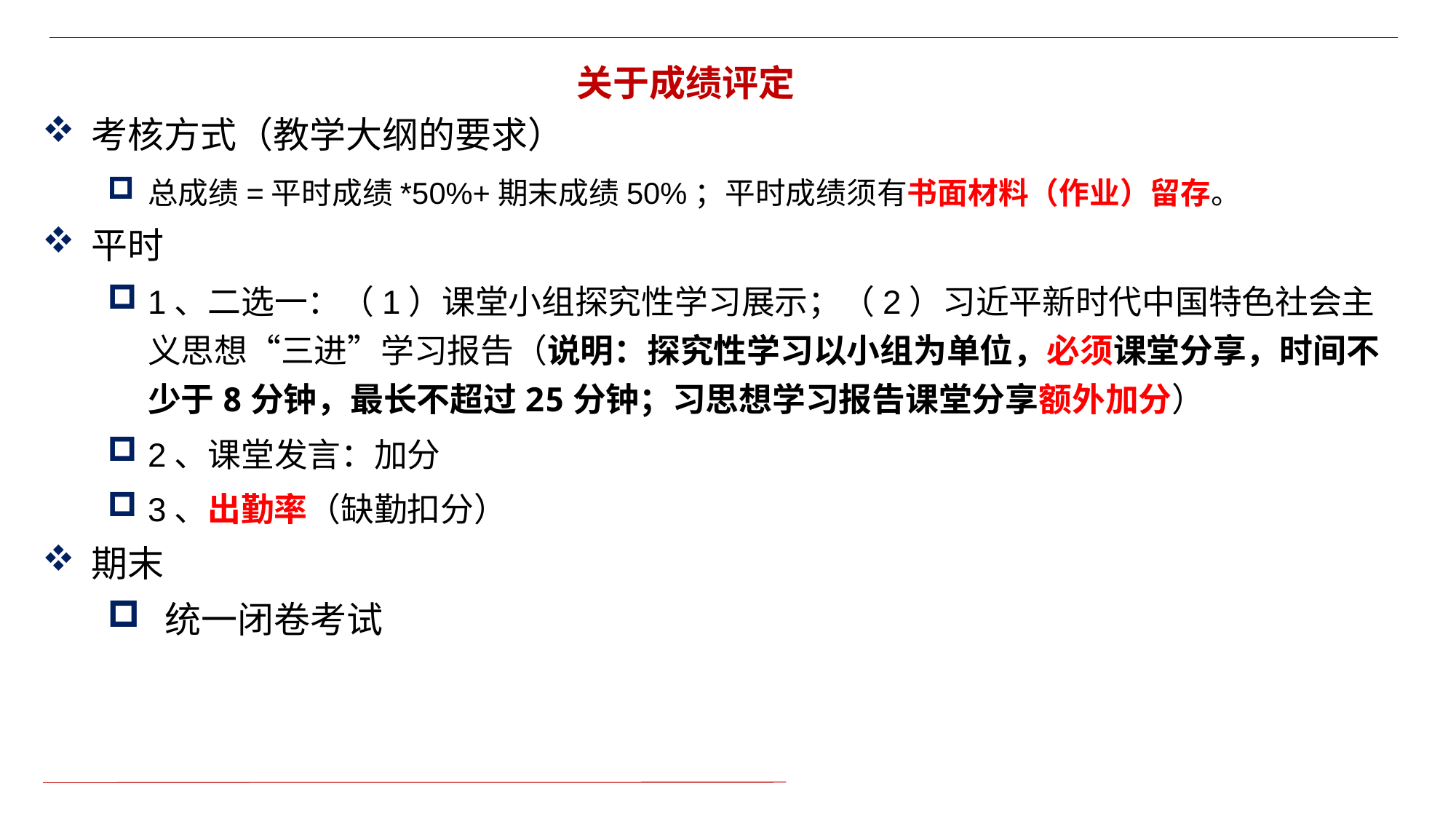

关于成绩评定
考核方式（教学大纲的要求）
总成绩=平时成绩*50%+期末成绩50%；平时成绩须有书面材料（作业）留存。
平时
1、二选一：（1）课堂小组探究性学习展示；（2）习近平新时代中国特色社会主义思想“三进”学习报告（说明：探究性学习以小组为单位，必须课堂分享，时间不少于8分钟，最长不超过25分钟；习思想学习报告课堂分享额外加分）
2、课堂发言：加分
3、出勤率（缺勤扣分）
期末
 统一闭卷考试